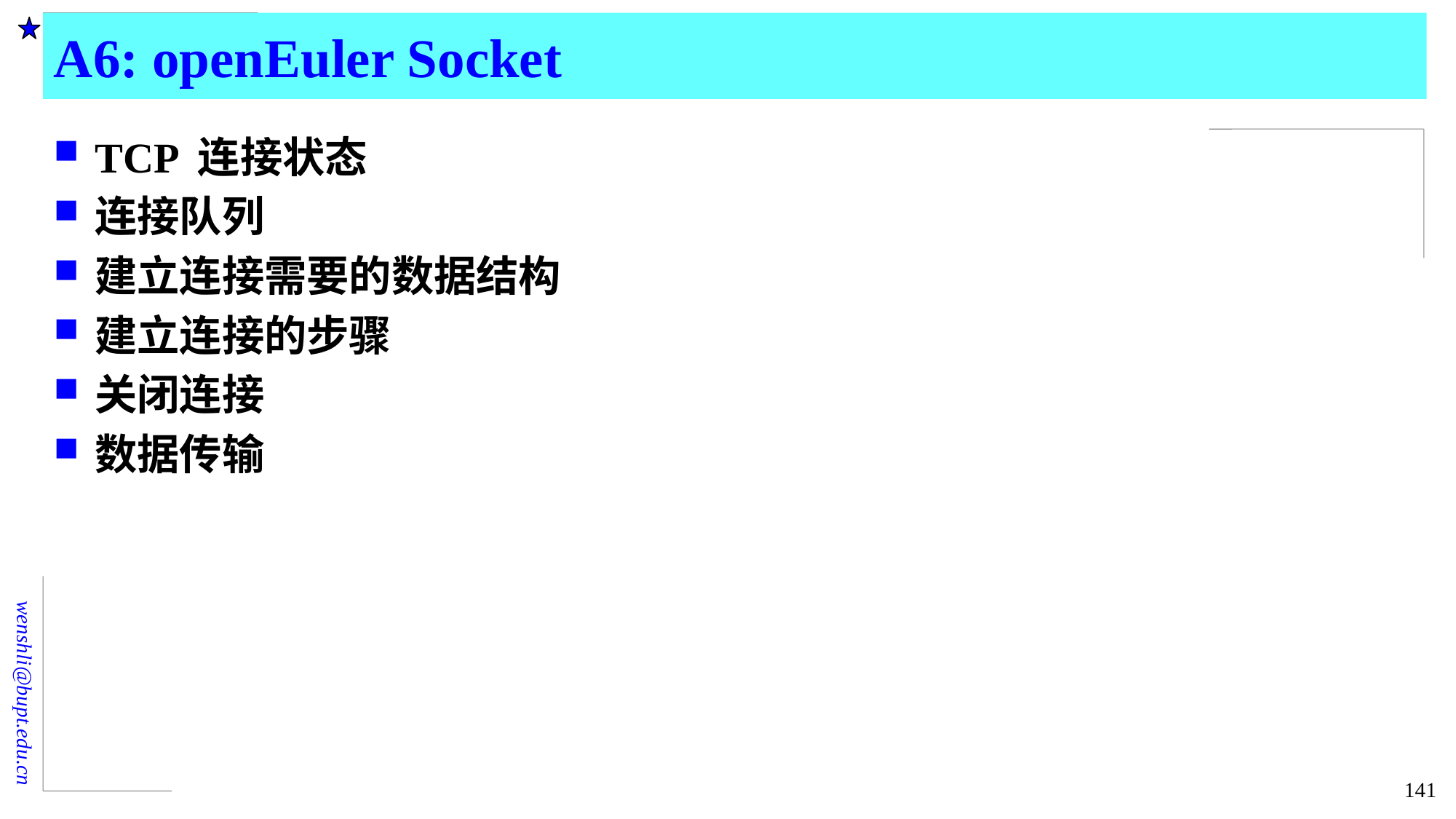

# A6: openEuler Socket
TCP 连接状态
连接队列
建立连接需要的数据结构
建立连接的步骤
关闭连接
数据传输
141